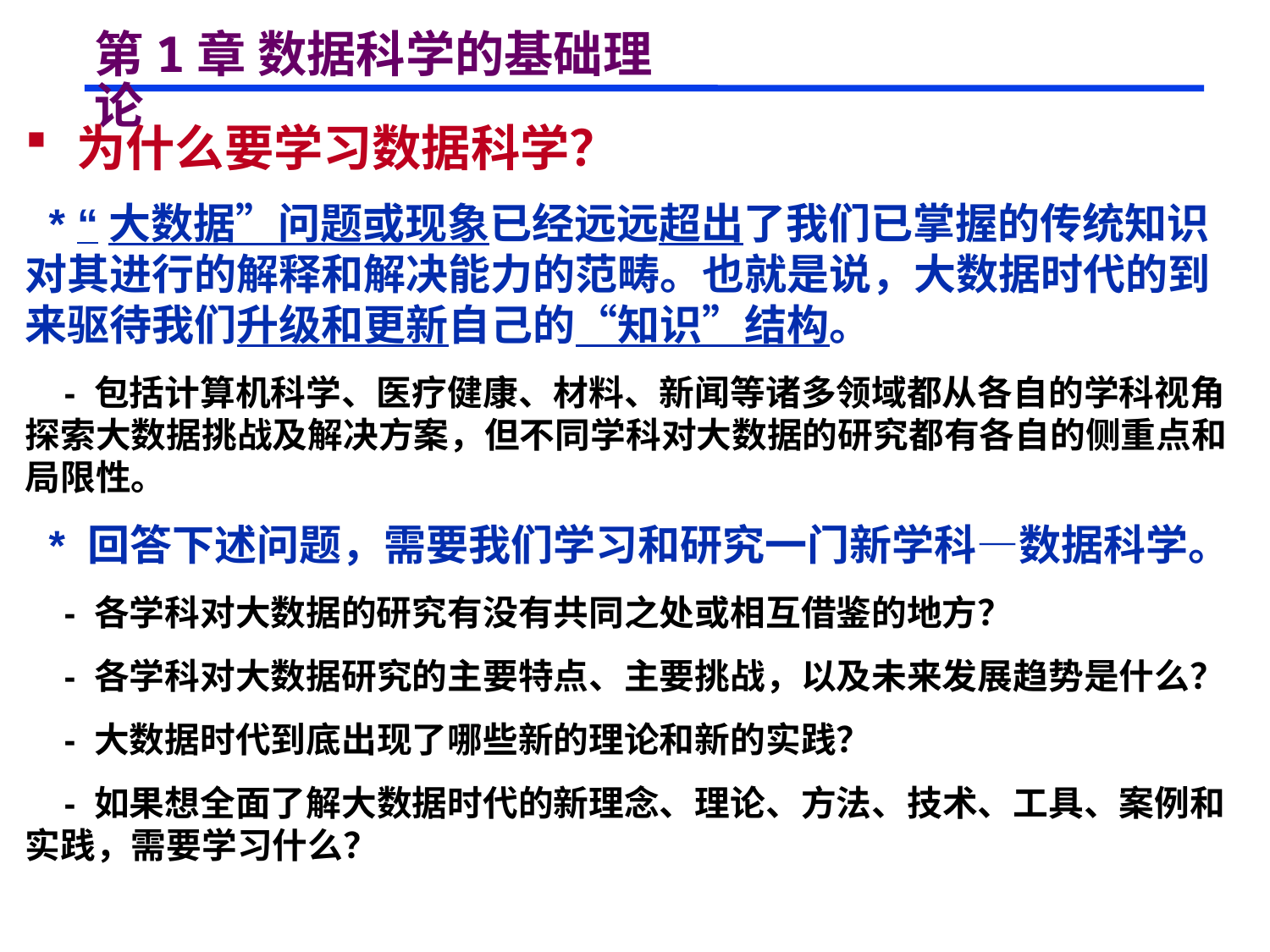

# 第1章 数据科学的基础理论
 为什么要学习数据科学？
  * “大数据”问题或现象已经远远超出了我们已掌握的传统知识对其进行的解释和解决能力的范畴。也就是说，大数据时代的到来驱待我们升级和更新自己的“知识”结构。
    - 包括计算机科学、医疗健康、材料、新闻等诸多领域都从各自的学科视角探索大数据挑战及解决方案，但不同学科对大数据的研究都有各自的侧重点和局限性。
  * 回答下述问题，需要我们学习和研究一门新学科—数据科学。
    - 各学科对大数据的研究有没有共同之处或相互借鉴的地方？
    - 各学科对大数据研究的主要特点、主要挑战，以及未来发展趋势是什么？
    - 大数据时代到底出现了哪些新的理论和新的实践？
    - 如果想全面了解大数据时代的新理念、理论、方法、技术、工具、案例和实践，需要学习什么？